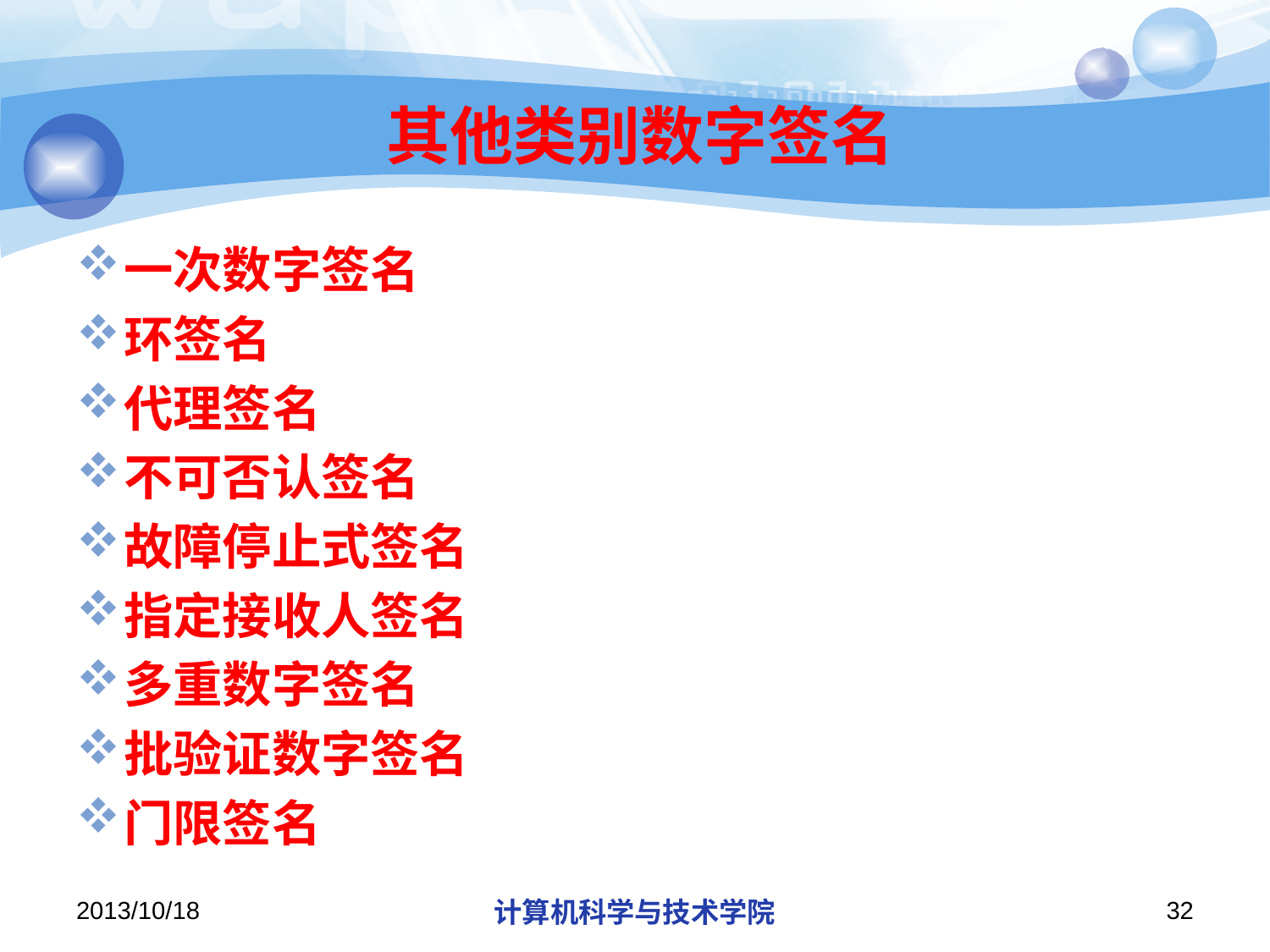

# 其他类别数字签名
一次数字签名
环签名
代理签名
不可否认签名
故障停止式签名
指定接收人签名
多重数字签名
批验证数字签名
门限签名

2013/10/18
计算机科学与技术学院
32